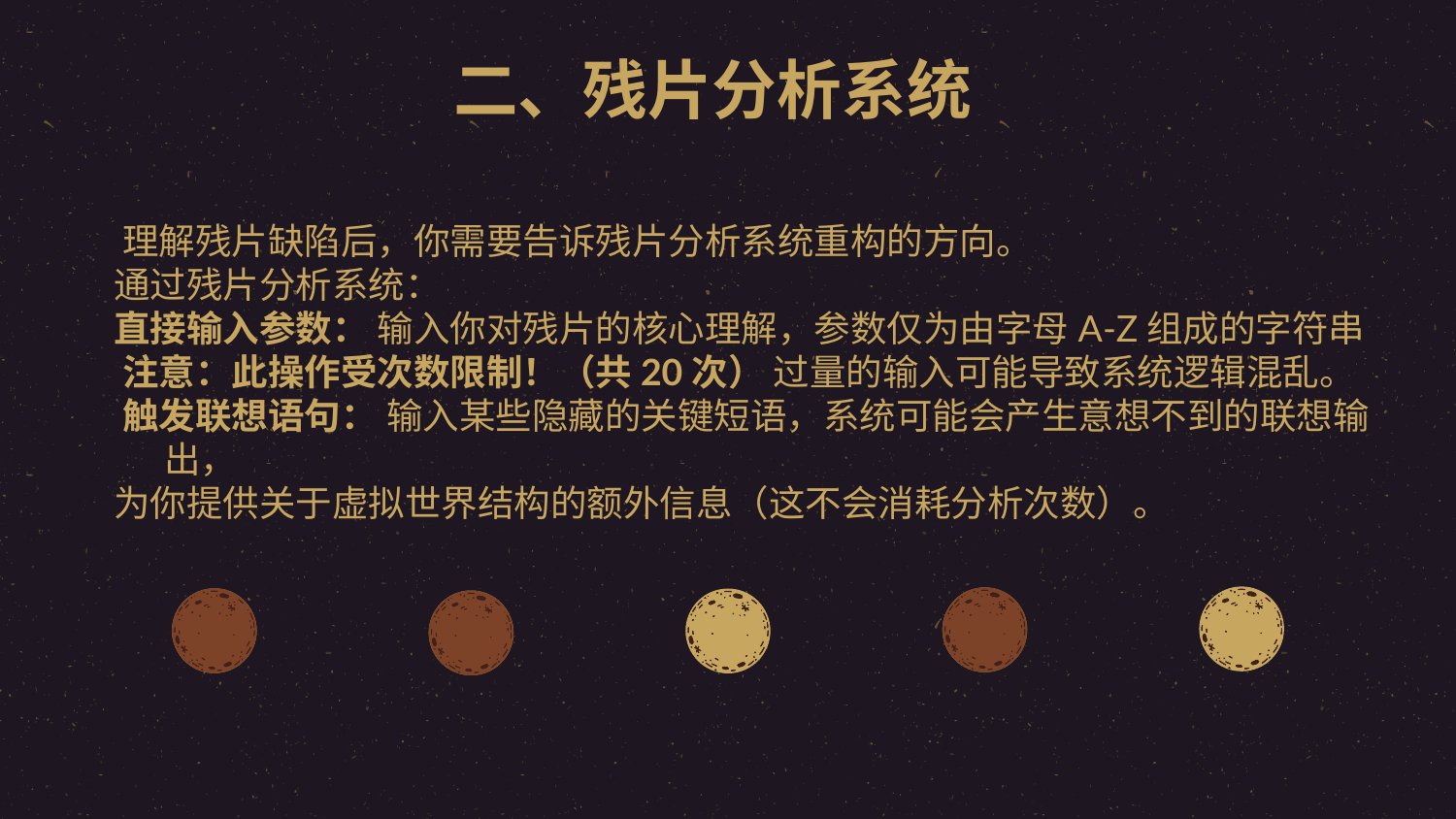

# 二、残片分析系统
​​理解残片缺陷后，你需要告诉残片分析系统重构的方向。
通过残片分析系统：
直接输入参数：​​ 输入你对残片的核心理解，参数仅为由字母A-Z组成的字符串
​​注意：此操作受次数限制！（共20次）​​ 过量的输入可能导致系统逻辑混乱。
​​触发联想语句：​​ 输入某些隐藏的关键短语，系统可能会产生意想不到的联想输出，
为你提供关于虚拟世界结构的额外信息（这不会消耗分析次数）。